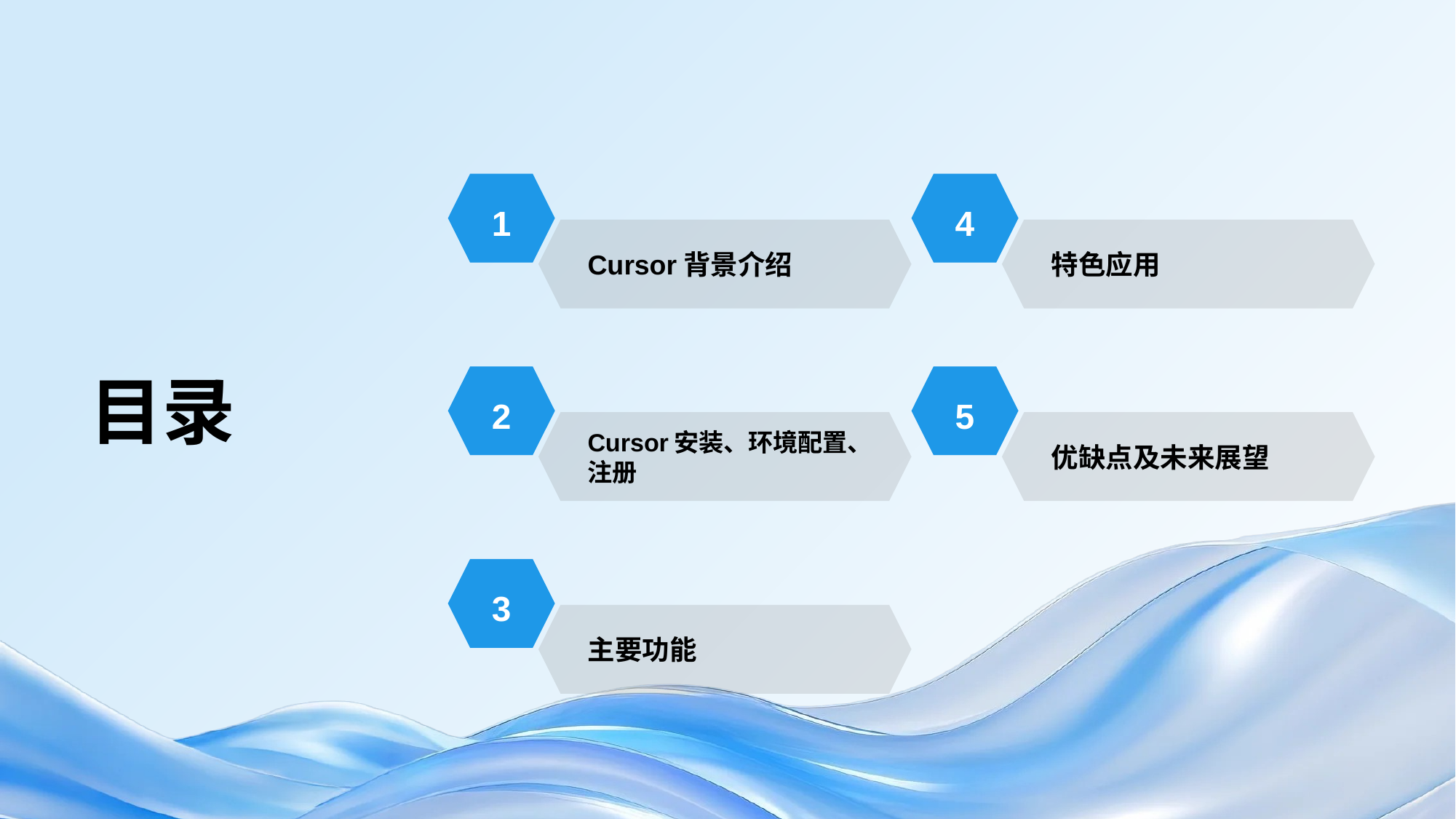

1
Cursor背景介绍
4
特色应用
目录
2
Cursor安装、环境配置、注册
5
优缺点及未来展望
3
主要功能